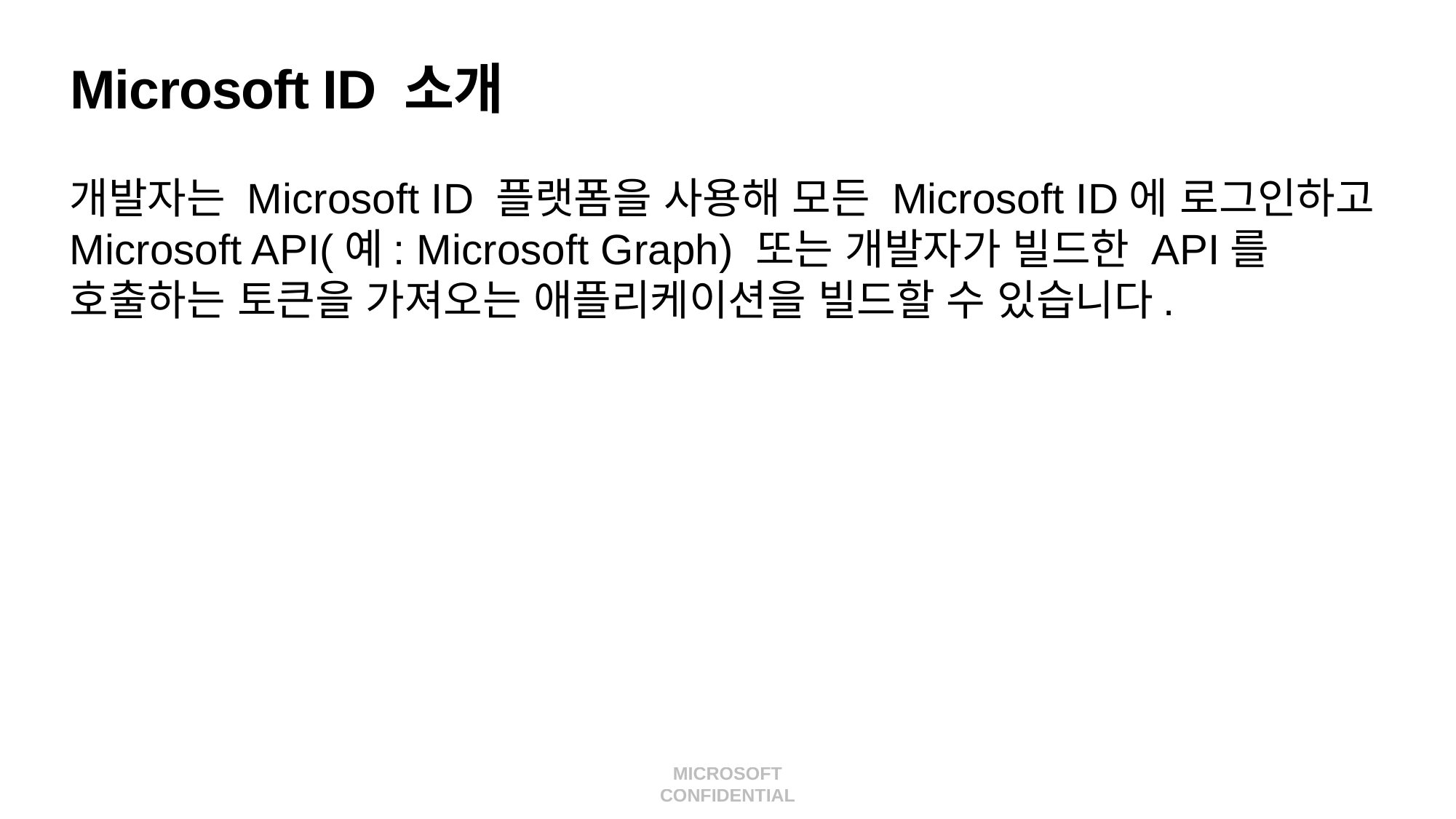

# Microsoft ID 소개
개발자는 Microsoft ID 플랫폼을 사용해 모든 Microsoft ID에 로그인하고 Microsoft API(예: Microsoft Graph) 또는 개발자가 빌드한 API를 호출하는 토큰을 가져오는 애플리케이션을 빌드할 수 있습니다.